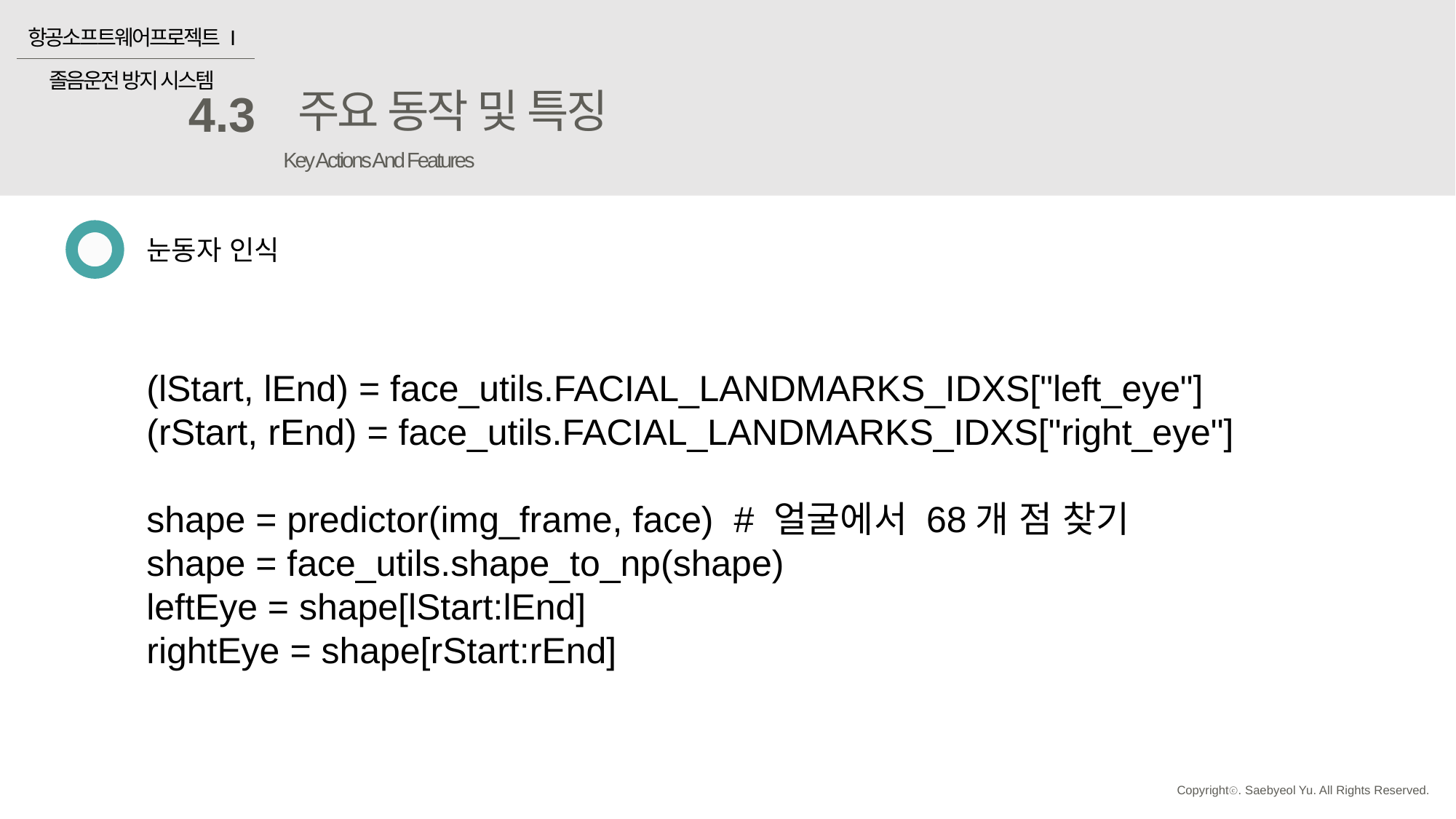

항공소프트웨어프로젝트 I
졸음운전 방지 시스템
주요 동작 및 특징
4.3
Key Actions And Features

눈동자 인식

(lStart, lEnd) = face_utils.FACIAL_LANDMARKS_IDXS["left_eye"]
(rStart, rEnd) = face_utils.FACIAL_LANDMARKS_IDXS["right_eye"]

shape = predictor(img_frame, face)  # 얼굴에서 68개 점 찾기
shape = face_utils.shape_to_np(shape)
leftEye = shape[lStart:lEnd]
rightEye = shape[rStart:rEnd]